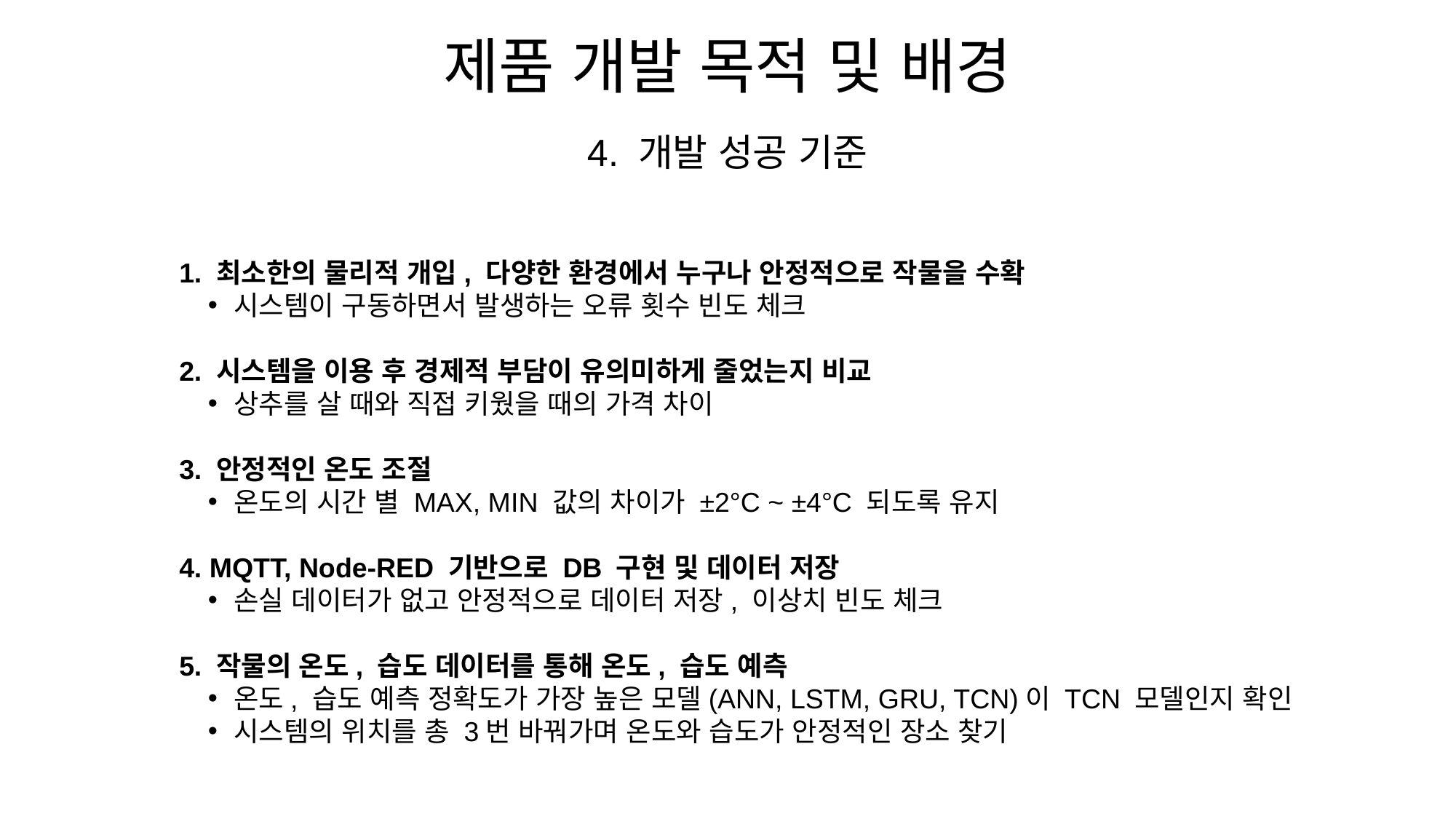

제품 개발 목적 및 배경

4. 개발 성공 기준

1. 최소한의 물리적 개입, 다양한 환경에서 누구나 안정적으로 작물을 수확
시스템이 구동하면서 발생하는 오류 횟수 빈도 체크

2. 시스템을 이용 후 경제적 부담이 유의미하게 줄었는지 비교
상추를 살 때와 직접 키웠을 때의 가격 차이

3. 안정적인 온도 조절
온도의 시간 별 MAX, MIN 값의 차이가 ±2°C ~ ±4°C 되도록 유지

4. MQTT, Node-RED 기반으로 DB 구현 및 데이터 저장
손실 데이터가 없고 안정적으로 데이터 저장, 이상치 빈도 체크

5. 작물의 온도, 습도 데이터를 통해 온도, 습도 예측
온도, 습도 예측 정확도가 가장 높은 모델(ANN, LSTM, GRU, TCN)이 TCN 모델인지 확인
시스템의 위치를 총 3번 바꿔가며 온도와 습도가 안정적인 장소 찾기